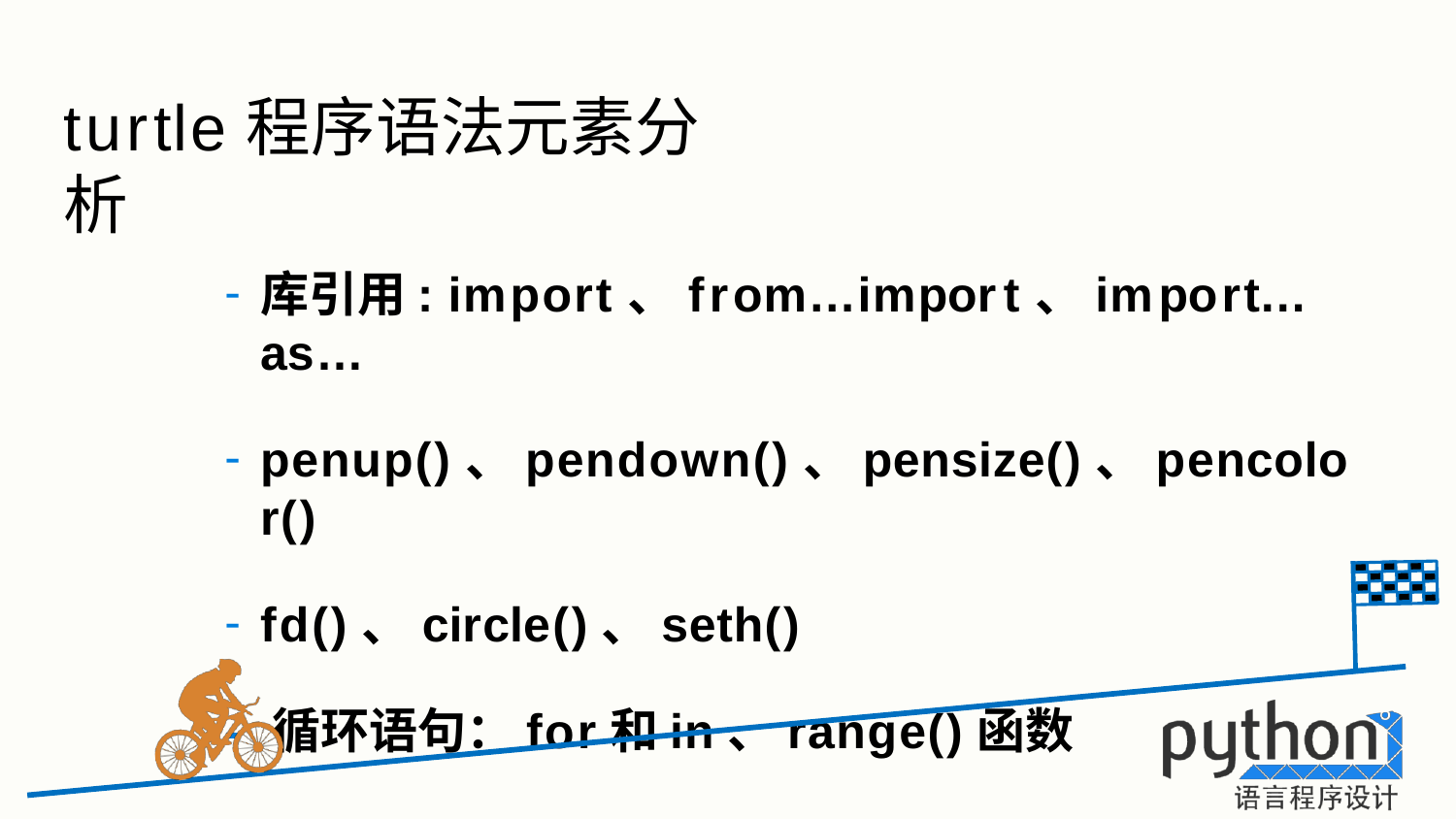

# turtle程序语法元素分析
库引用: import、from…import、import…as…

penup()、pendown()、pensize()、pencolor()

fd()、circle()、seth()

- 循环语句：for和in、range()函数